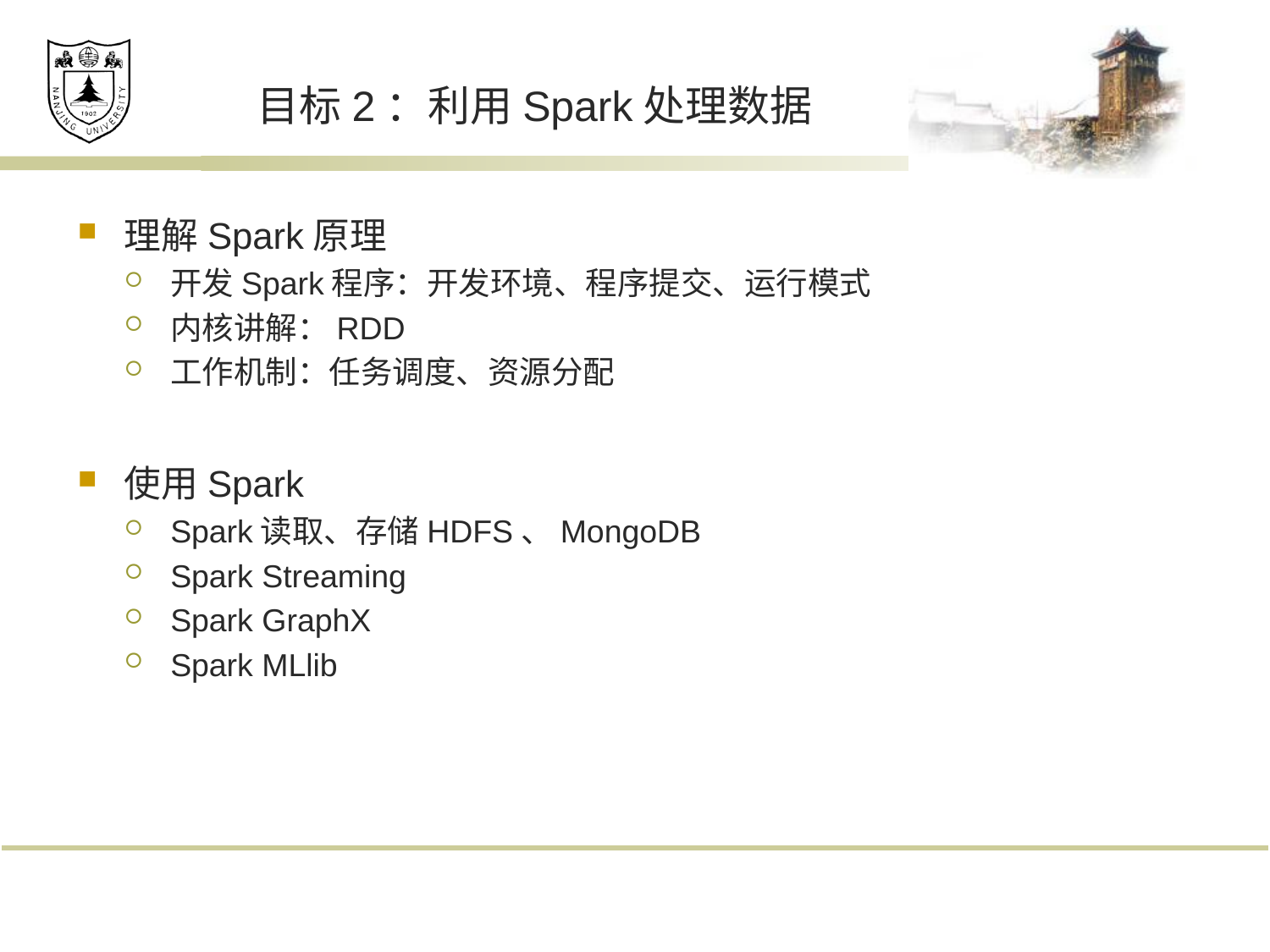

# 目标2：利用Spark处理数据
理解Spark原理
开发Spark程序：开发环境、程序提交、运行模式
内核讲解：RDD
工作机制：任务调度、资源分配

使用Spark
Spark读取、存储HDFS、MongoDB
Spark Streaming
Spark GraphX
Spark MLlib